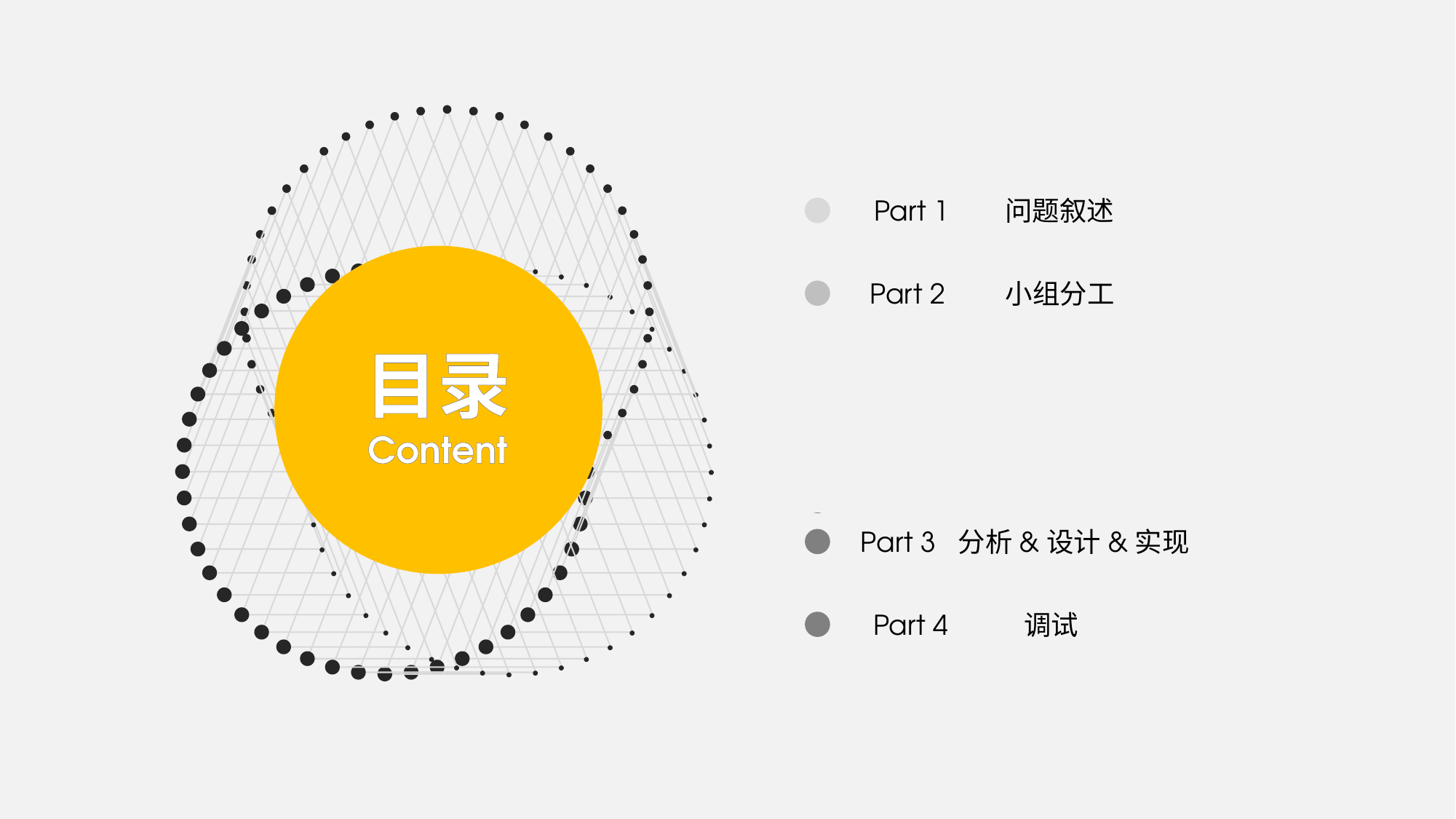

Part 1  	  问题叙述

Part 2       小组分工
目录
Content
Part 3  分析&设计&实现

Part 4  分析&设计&实现

Part 3  分析&设计&实现
Part 4         调试